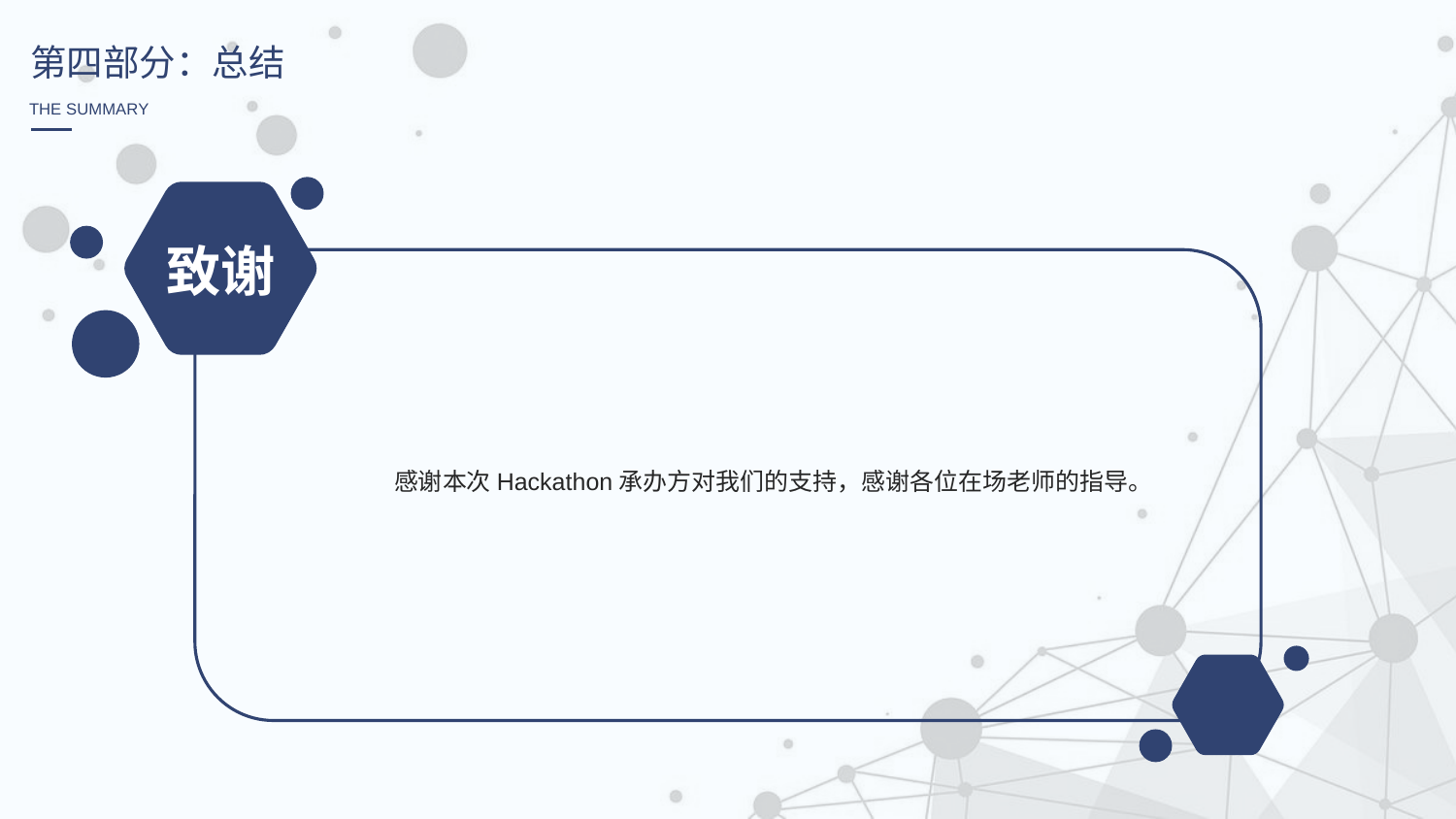

第四部分：总结
THE SUMMARY

致谢

	感谢本次Hackathon承办方对我们的支持，感谢各位在场老师的指导。